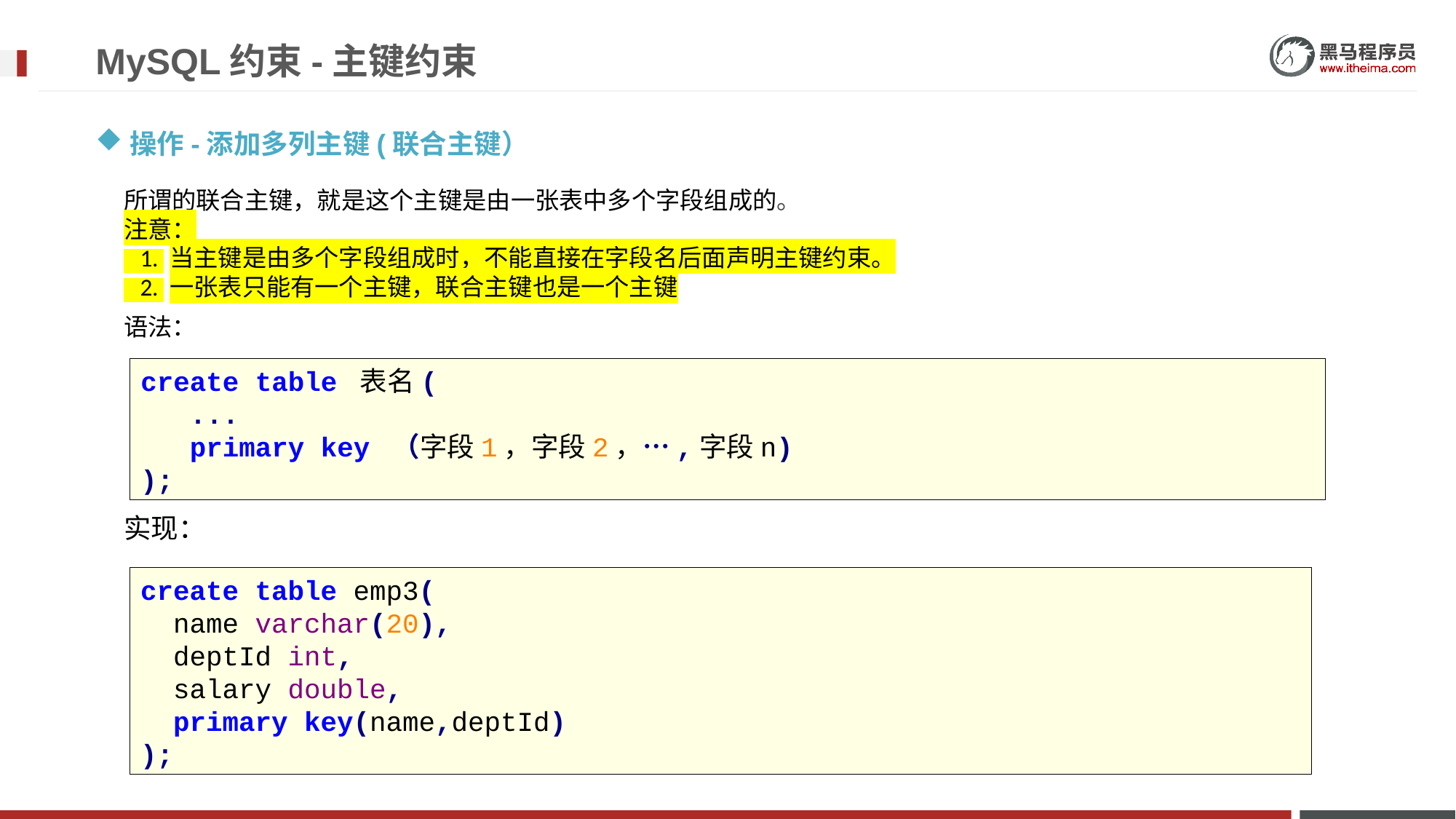

# MySQL约束-主键约束
操作-添加多列主键(联合主键）
所谓的联合主键，就是这个主键是由一张表中多个字段组成的。
注意：
   1. 当主键是由多个字段组成时，不能直接在字段名后面声明主键约束。
   2. 一张表只能有一个主键，联合主键也是一个主键
语法：
create table 表名(
   ...
   primary key （字段1，字段2，…,字段n)
);
实现：
create table emp3(
  name varchar(20),
  deptId int,
  salary double,
  primary key(name,deptId)
);